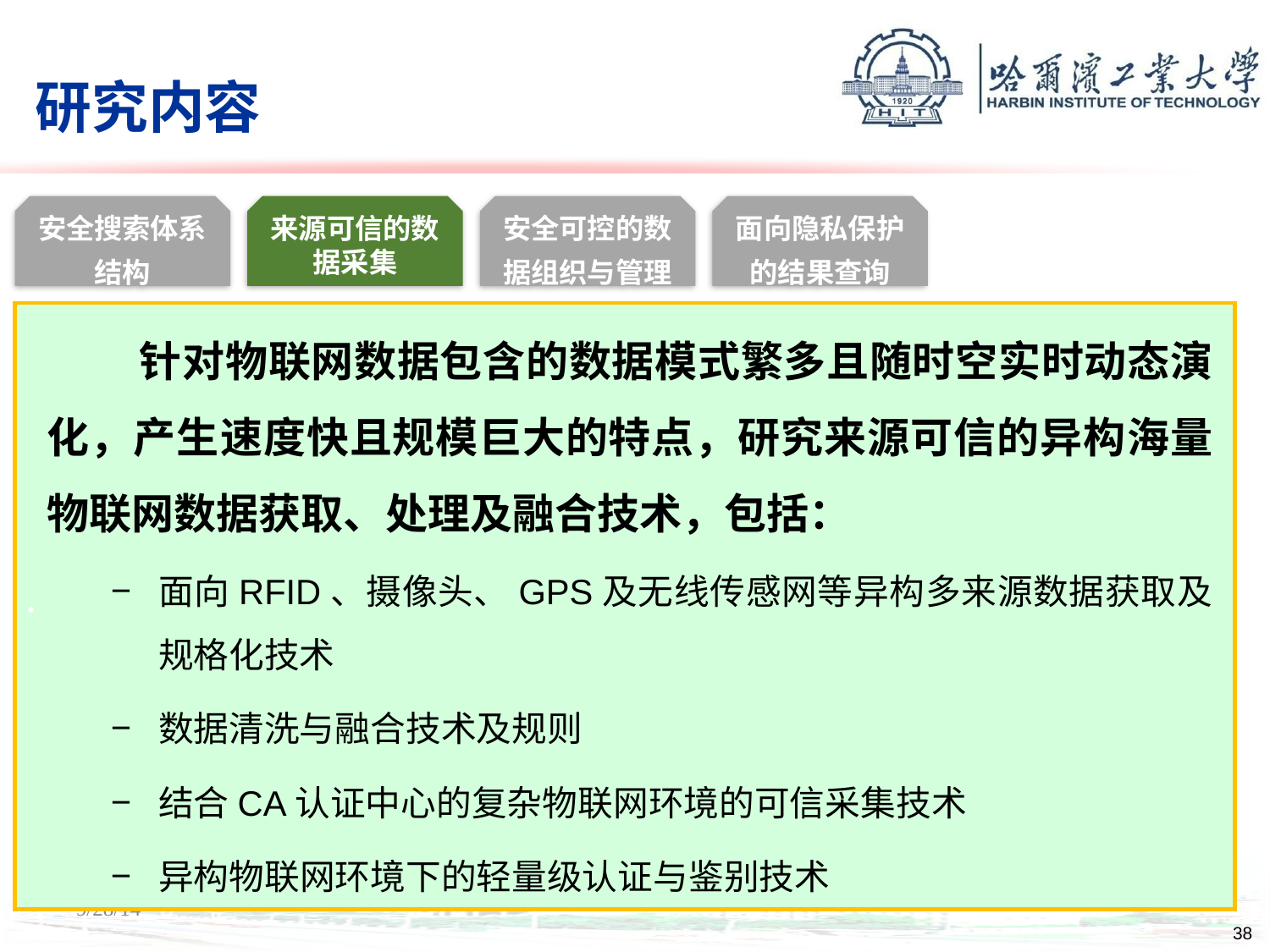

# 研究内容
安全搜索体系结构
来源可信的数据采集
安全可控的数据组织与管理
面向隐私保护的结果查询

        针对物联网数据包含的数据模式繁多且随时空实时动态演化，产生速度快且规模巨大的特点，研究来源可信的异构海量物联网数据获取、处理及融合技术，包括：
面向RFID、摄像头、GPS及无线传感网等异构多来源数据获取及规格化技术
数据清洗与融合技术及规则
结合CA认证中心的复杂物联网环境的可信采集技术
异构物联网环境下的轻量级认证与鉴别技术
9/28/14